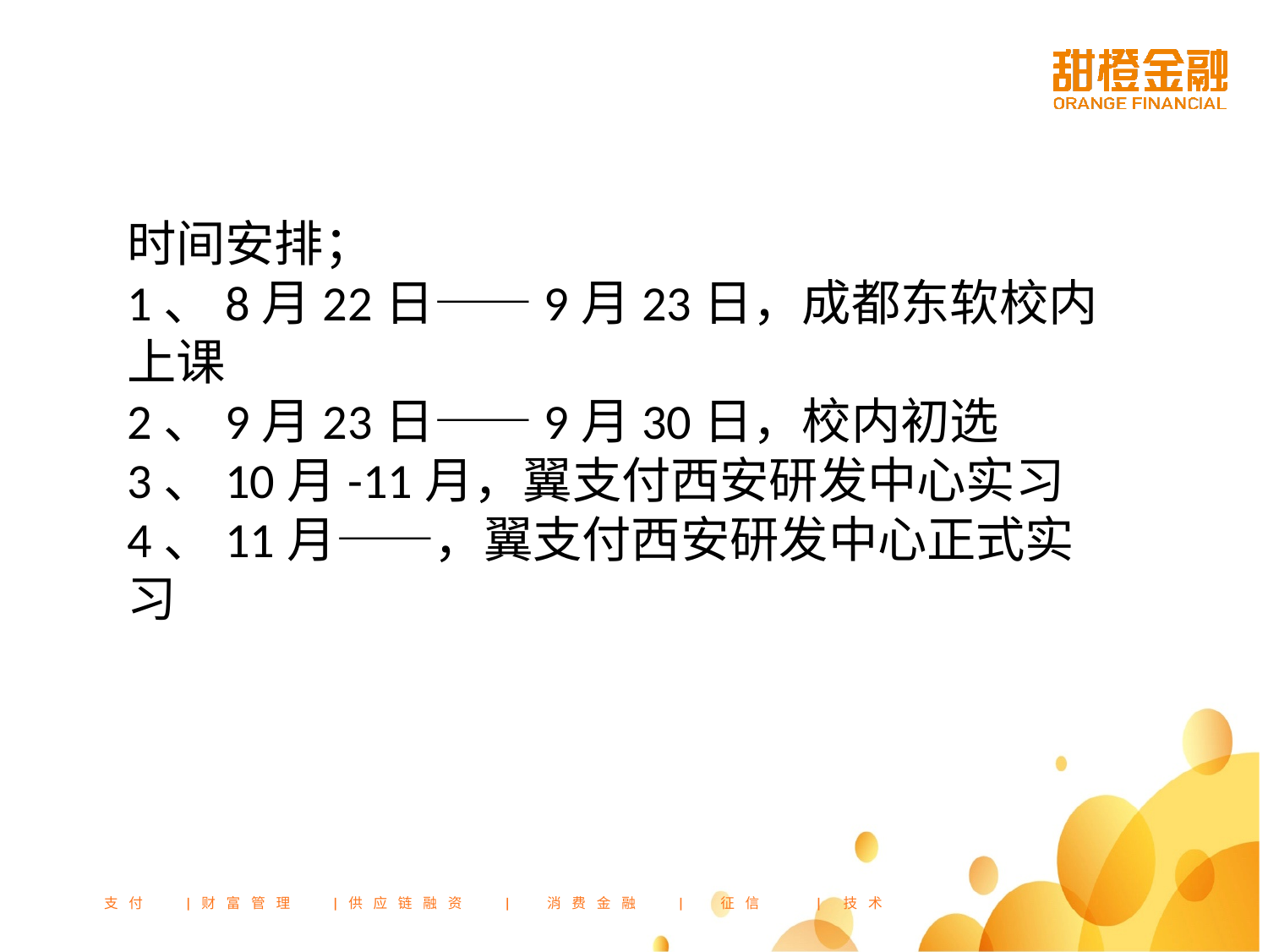

#
时间安排；
1、8月22日——9月23日，成都东软校内上课
2、9月23日——9月30日，校内初选
3、10月-11月，翼支付西安研发中心实习
4、11月——，翼支付西安研发中心正式实习